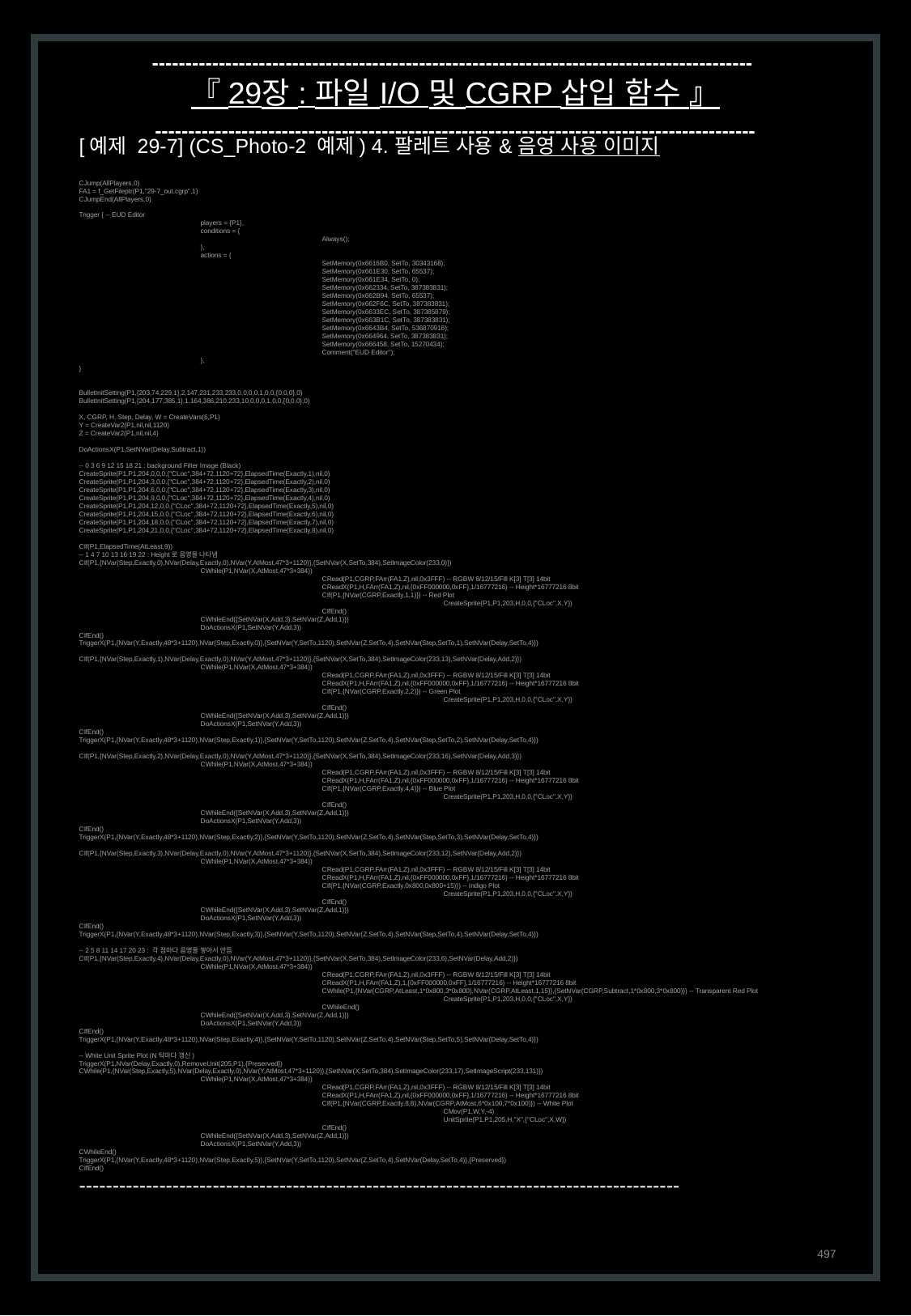

------------------------------------------------------------------------------------------
『 29장 : 파일 I/O 및 CGRP 삽입 함수 』
------------------------------------------------------------------------------------------
[예제 29-7] (CS_Photo-2 예제) 4. 팔레트 사용 & 음영 사용 이미지

CJump(AllPlayers,0)
FA1 = f_GetFileptr(P1,"29-7_out.cgrp",1)
CJumpEnd(AllPlayers,0)

Trigger { -- EUD Editor
	players = {P1},
	conditions = {
		Always();
	},
	actions = {
		SetMemory(0x6616B0, SetTo, 30343168);
		SetMemory(0x661E30, SetTo, 65537);
		SetMemory(0x661E34, SetTo, 0);
		SetMemory(0x662334, SetTo, 387383831);
		SetMemory(0x662B94, SetTo, 65537);
		SetMemory(0x662F6C, SetTo, 387383831);
		SetMemory(0x6633EC, SetTo, 387385879);
		SetMemory(0x663B1C, SetTo, 387383831);
		SetMemory(0x6643B4, SetTo, 536870916);
		SetMemory(0x664964, SetTo, 387383831);
		SetMemory(0x666458, SetTo, 15270434);
		Comment("EUD Editor");
	},
}

BulletInitSetting(P1,{203,74,229,1},2,147,231,233,233,0,0,0,0,1,0,0,{0,0,0},0)
BulletInitSetting(P1,{204,177,385,1},1,164,386,210,233,10,0,0,0,1,0,0,{0,0,0},0)

X, CGRP, H, Step, Delay, W = CreateVars(6,P1)
Y = CreateVar2(P1,nil,nil,1120)
Z = CreateVar2(P1,nil,nil,4)

DoActionsX(P1,SetNVar(Delay,Subtract,1))

-- 0 3 6 9 12 15 18 21 : background Filter Image (Black)
CreateSprite(P1,P1,204,0,0,0,{"CLoc",384+72,1120+72},ElapsedTime(Exactly,1),nil,0)
CreateSprite(P1,P1,204,3,0,0,{"CLoc",384+72,1120+72},ElapsedTime(Exactly,2),nil,0)
CreateSprite(P1,P1,204,6,0,0,{"CLoc",384+72,1120+72},ElapsedTime(Exactly,3),nil,0)
CreateSprite(P1,P1,204,9,0,0,{"CLoc",384+72,1120+72},ElapsedTime(Exactly,4),nil,0)
CreateSprite(P1,P1,204,12,0,0,{"CLoc",384+72,1120+72},ElapsedTime(Exactly,5),nil,0)
CreateSprite(P1,P1,204,15,0,0,{"CLoc",384+72,1120+72},ElapsedTime(Exactly,6),nil,0)
CreateSprite(P1,P1,204,18,0,0,{"CLoc",384+72,1120+72},ElapsedTime(Exactly,7),nil,0)
CreateSprite(P1,P1,204,21,0,0,{"CLoc",384+72,1120+72},ElapsedTime(Exactly,8),nil,0)

CIf(P1,ElapsedTime(AtLeast,9))
-- 1 4 7 10 13 16 19 22 : Height로 음영을 나타냄
CIf(P1,{NVar(Step,Exactly,0),NVar(Delay,Exactly,0),NVar(Y,AtMost,47*3+1120)},{SetNVar(X,SetTo,384),SetImageColor(233,0)})
	CWhile(P1,NVar(X,AtMost,47*3+384))
		CRead(P1,CGRP,FArr(FA1,Z),nil,0x3FFF) -- RGBW 8/12/15/Fill K[3] T[3] 14bit
		CReadX(P1,H,FArr(FA1,Z),nil,{0xFF000000,0xFF},1/16777216) -- Height*16777216 8bit
		CIf(P1,{NVar(CGRP,Exactly,1,1)}) -- Red Plot
			CreateSprite(P1,P1,203,H,0,0,{"CLoc",X,Y})
		CIfEnd()
	CWhileEnd({SetNVar(X,Add,3),SetNVar(Z,Add,1)})
	DoActionsX(P1,SetNVar(Y,Add,3))
CIfEnd()
TriggerX(P1,{NVar(Y,Exactly,48*3+1120),NVar(Step,Exactly,0)},{SetNVar(Y,SetTo,1120),SetNVar(Z,SetTo,4),SetNVar(Step,SetTo,1),SetNVar(Delay,SetTo,4)})

CIf(P1,{NVar(Step,Exactly,1),NVar(Delay,Exactly,0),NVar(Y,AtMost,47*3+1120)},{SetNVar(X,SetTo,384),SetImageColor(233,13),SetNVar(Delay,Add,2)})
	CWhile(P1,NVar(X,AtMost,47*3+384))
		CRead(P1,CGRP,FArr(FA1,Z),nil,0x3FFF) -- RGBW 8/12/15/Fill K[3] T[3] 14bit
		CReadX(P1,H,FArr(FA1,Z),nil,{0xFF000000,0xFF},1/16777216) -- Height*16777216 8bit
		CIf(P1,{NVar(CGRP,Exactly,2,2)}) -- Green Plot
			CreateSprite(P1,P1,203,H,0,0,{"CLoc",X,Y})
		CIfEnd()
	CWhileEnd({SetNVar(X,Add,3),SetNVar(Z,Add,1)})
	DoActionsX(P1,SetNVar(Y,Add,3))
CIfEnd()
TriggerX(P1,{NVar(Y,Exactly,48*3+1120),NVar(Step,Exactly,1)},{SetNVar(Y,SetTo,1120),SetNVar(Z,SetTo,4),SetNVar(Step,SetTo,2),SetNVar(Delay,SetTo,4)})

CIf(P1,{NVar(Step,Exactly,2),NVar(Delay,Exactly,0),NVar(Y,AtMost,47*3+1120)},{SetNVar(X,SetTo,384),SetImageColor(233,16),SetNVar(Delay,Add,3)})
	CWhile(P1,NVar(X,AtMost,47*3+384))
		CRead(P1,CGRP,FArr(FA1,Z),nil,0x3FFF) -- RGBW 8/12/15/Fill K[3] T[3] 14bit
		CReadX(P1,H,FArr(FA1,Z),nil,{0xFF000000,0xFF},1/16777216) -- Height*16777216 8bit
		CIf(P1,{NVar(CGRP,Exactly,4,4)}) -- Blue Plot
			CreateSprite(P1,P1,203,H,0,0,{"CLoc",X,Y})
		CIfEnd()
	CWhileEnd({SetNVar(X,Add,3),SetNVar(Z,Add,1)})
	DoActionsX(P1,SetNVar(Y,Add,3))
CIfEnd()
TriggerX(P1,{NVar(Y,Exactly,48*3+1120),NVar(Step,Exactly,2)},{SetNVar(Y,SetTo,1120),SetNVar(Z,SetTo,4),SetNVar(Step,SetTo,3),SetNVar(Delay,SetTo,4)})

CIf(P1,{NVar(Step,Exactly,3),NVar(Delay,Exactly,0),NVar(Y,AtMost,47*3+1120)},{SetNVar(X,SetTo,384),SetImageColor(233,12),SetNVar(Delay,Add,2)})
	CWhile(P1,NVar(X,AtMost,47*3+384))
		CRead(P1,CGRP,FArr(FA1,Z),nil,0x3FFF) -- RGBW 8/12/15/Fill K[3] T[3] 14bit
		CReadX(P1,H,FArr(FA1,Z),nil,{0xFF000000,0xFF},1/16777216) -- Height*16777216 8bit
		CIf(P1,{NVar(CGRP,Exactly,0x800,0x800+15)}) -- Indigo Plot
			CreateSprite(P1,P1,203,H,0,0,{"CLoc",X,Y})
		CIfEnd()
	CWhileEnd({SetNVar(X,Add,3),SetNVar(Z,Add,1)})
	DoActionsX(P1,SetNVar(Y,Add,3))
CIfEnd()
TriggerX(P1,{NVar(Y,Exactly,48*3+1120),NVar(Step,Exactly,3)},{SetNVar(Y,SetTo,1120),SetNVar(Z,SetTo,4),SetNVar(Step,SetTo,4),SetNVar(Delay,SetTo,4)})

-- 2 5 8 11 14 17 20 23 : 각 점마다 음영을 쌓아서 만듬
CIf(P1,{NVar(Step,Exactly,4),NVar(Delay,Exactly,0),NVar(Y,AtMost,47*3+1120)},{SetNVar(X,SetTo,384),SetImageColor(233,6),SetNVar(Delay,Add,2)})
	CWhile(P1,NVar(X,AtMost,47*3+384))
		CRead(P1,CGRP,FArr(FA1,Z),nil,0x3FFF) -- RGBW 8/12/15/Fill K[3] T[3] 14bit
		CReadX(P1,H,FArr(FA1,Z),1,{0xFF000000,0xFF},1/16777216) -- Height*16777216 8bit
		CWhile(P1,{NVar(CGRP,AtLeast,1*0x800,3*0x800),NVar(CGRP,AtLeast,1,15)},{SetNVar(CGRP,Subtract,1*0x800,3*0x800)}) -- Transparent Red Plot
			CreateSprite(P1,P1,203,H,0,0,{"CLoc",X,Y})
		CWhileEnd()
	CWhileEnd({SetNVar(X,Add,3),SetNVar(Z,Add,1)})
	DoActionsX(P1,SetNVar(Y,Add,3))
CIfEnd()
TriggerX(P1,{NVar(Y,Exactly,48*3+1120),NVar(Step,Exactly,4)},{SetNVar(Y,SetTo,1120),SetNVar(Z,SetTo,4),SetNVar(Step,SetTo,5),SetNVar(Delay,SetTo,4)})

-- White Unit Sprite Plot (N틱마다 갱신)
TriggerX(P1,NVar(Delay,Exactly,0),RemoveUnit(205,P1),{Preserved})
CWhile(P1,{NVar(Step,Exactly,5),NVar(Delay,Exactly,0),NVar(Y,AtMost,47*3+1120)},{SetNVar(X,SetTo,384),SetImageColor(233,17),SetImageScript(233,131)})
	CWhile(P1,NVar(X,AtMost,47*3+384))
		CRead(P1,CGRP,FArr(FA1,Z),nil,0x3FFF) -- RGBW 8/12/15/Fill K[3] T[3] 14bit
		CReadX(P1,H,FArr(FA1,Z),nil,{0xFF000000,0xFF},1/16777216) -- Height*16777216 8bit
		CIf(P1,{NVar(CGRP,Exactly,8,8),NVar(CGRP,AtMost,6*0x100,7*0x100)}) -- White Plot
			CMov(P1,W,Y,-4)
			UnitSprite(P1,P1,205,H,"X",{"CLoc",X,W})
		CIfEnd()
	CWhileEnd({SetNVar(X,Add,3),SetNVar(Z,Add,1)})
	DoActionsX(P1,SetNVar(Y,Add,3))
CWhileEnd()
TriggerX(P1,{NVar(Y,Exactly,48*3+1120),NVar(Step,Exactly,5)},{SetNVar(Y,SetTo,1120),SetNVar(Z,SetTo,4),SetNVar(Delay,SetTo,4)},{Preserved})
CIfEnd()
------------------------------------------------------------------------------------------
497